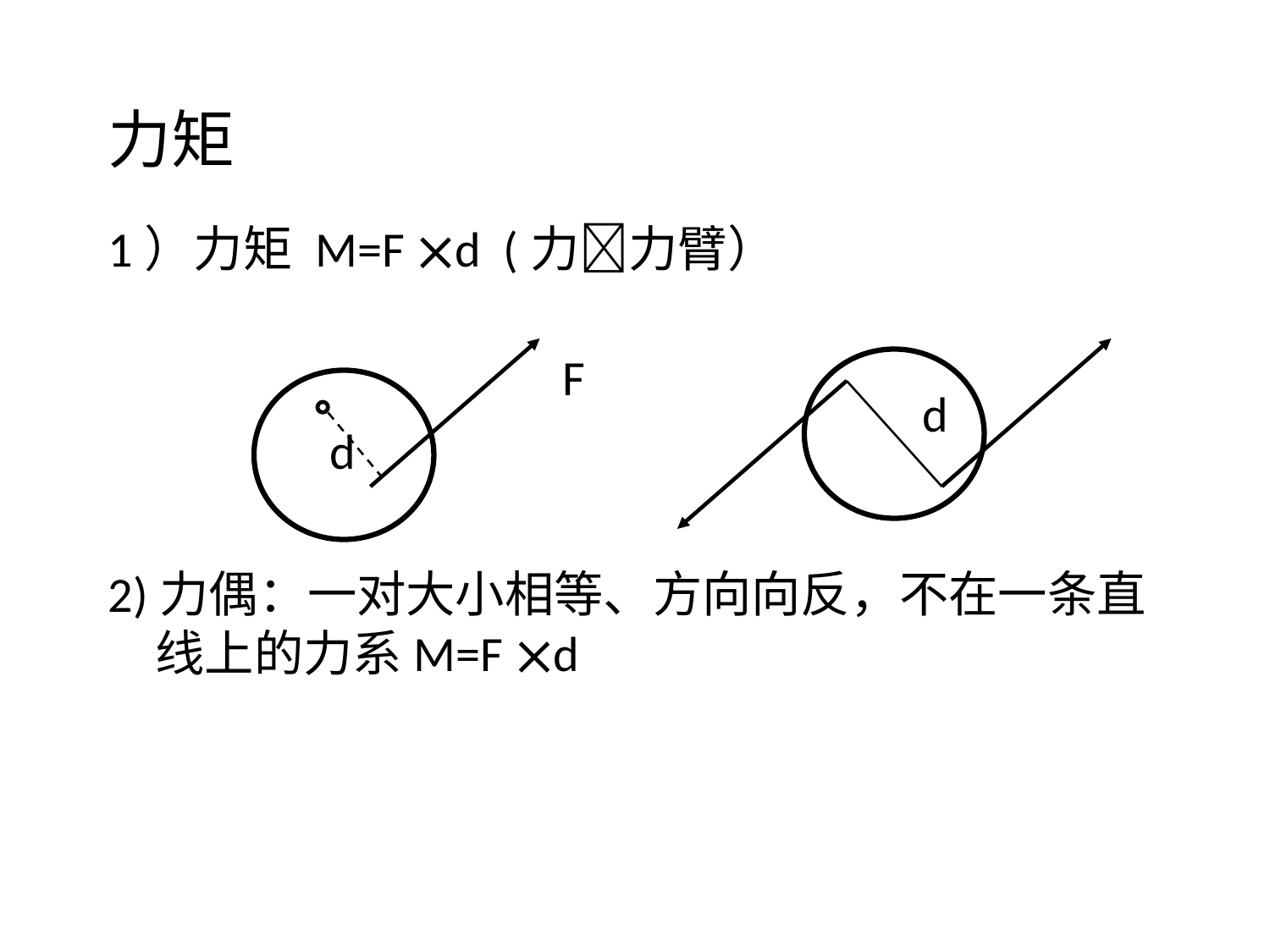

力矩
1）力矩 M=F ×d  (力×力臂）

2)力偶：一对大小相等、方向向反，不在一条直线上的力系M=F ×d

F

d

d